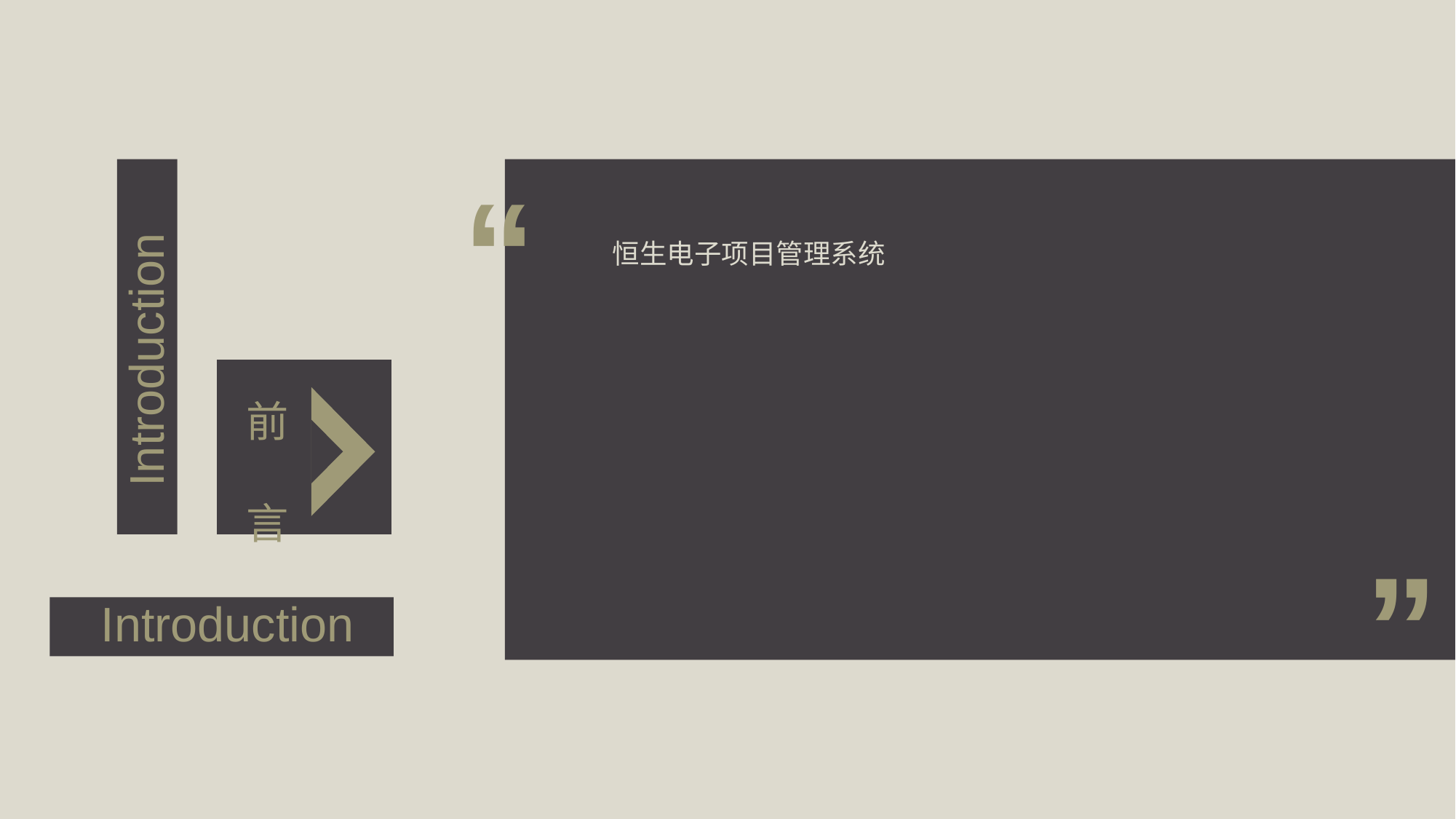

“

恒生电子项目管理系统
Introduction

前
言

”
Introduction